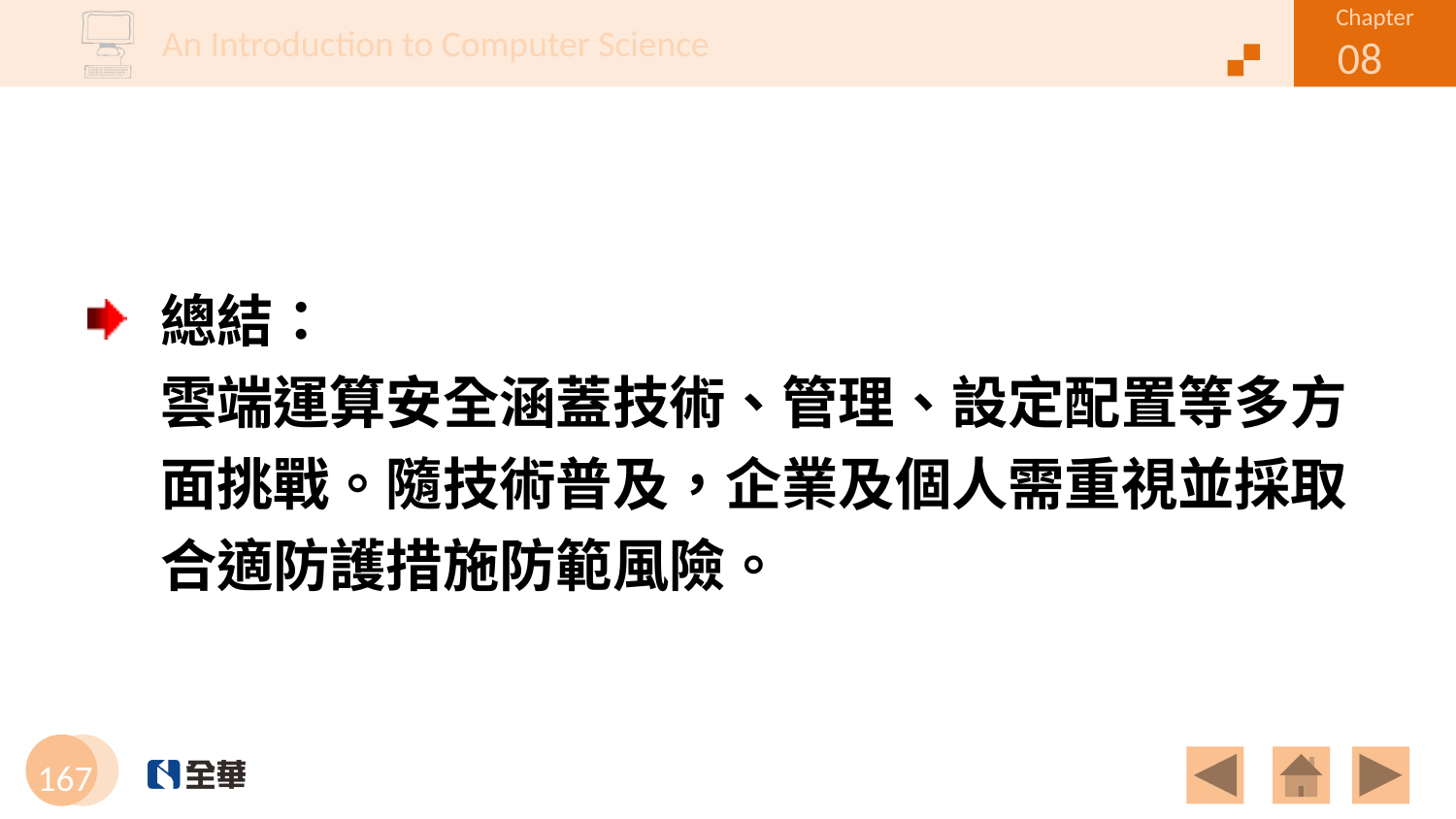

#
總結：
雲端運算安全涵蓋技術、管理、設定配置等多方面挑戰。隨技術普及，企業及個人需重視並採取合適防護措施防範風險。